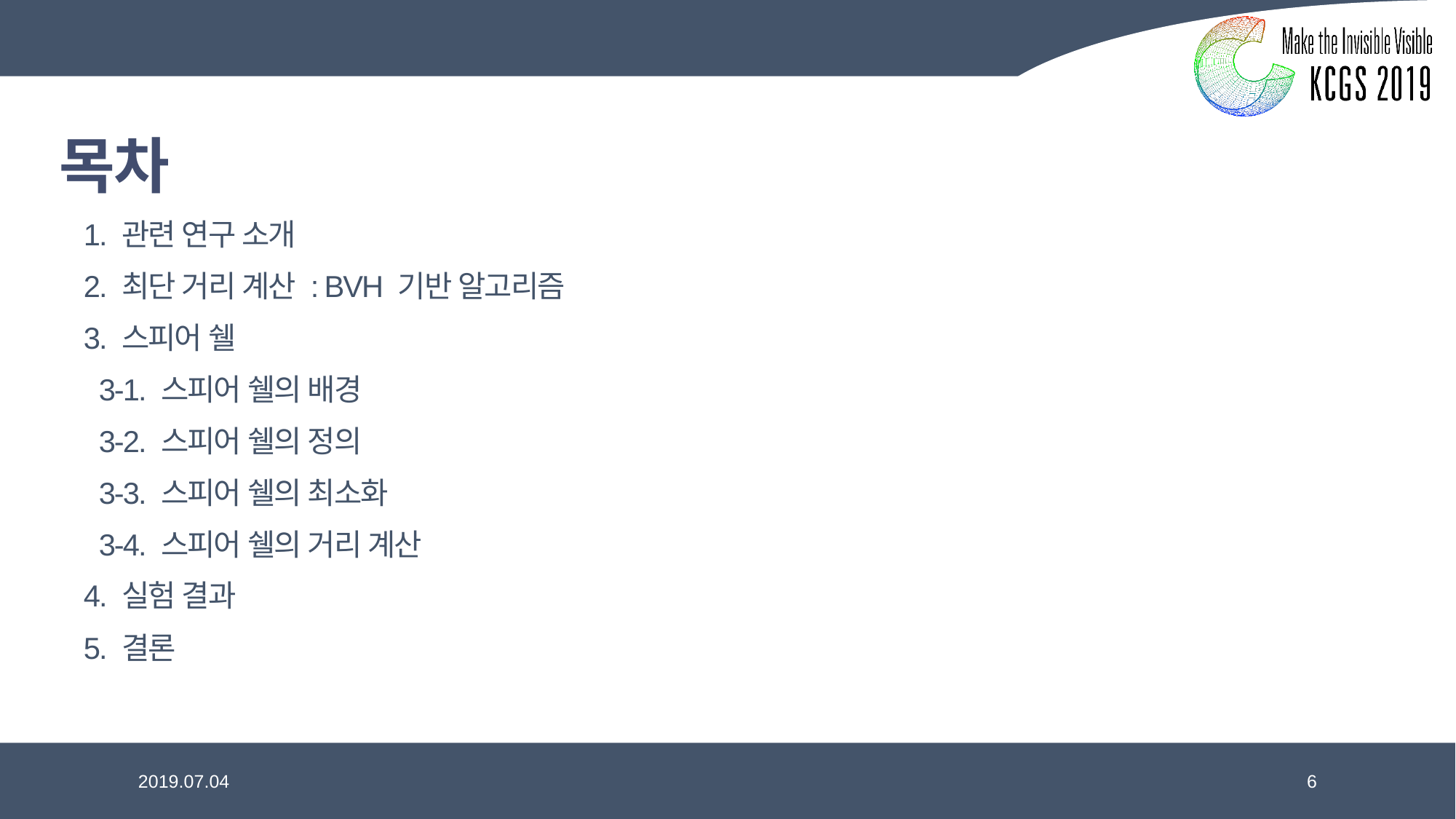

목차
1. 관련 연구 소개
2. 최단 거리 계산 : BVH 기반 알고리즘
3. 스피어 쉘
  3-1. 스피어 쉘의 배경
  3-2. 스피어 쉘의 정의
  3-3. 스피어 쉘의 최소화
  3-4. 스피어 쉘의 거리 계산
4. 실험 결과
5. 결론
2019.07.04

6